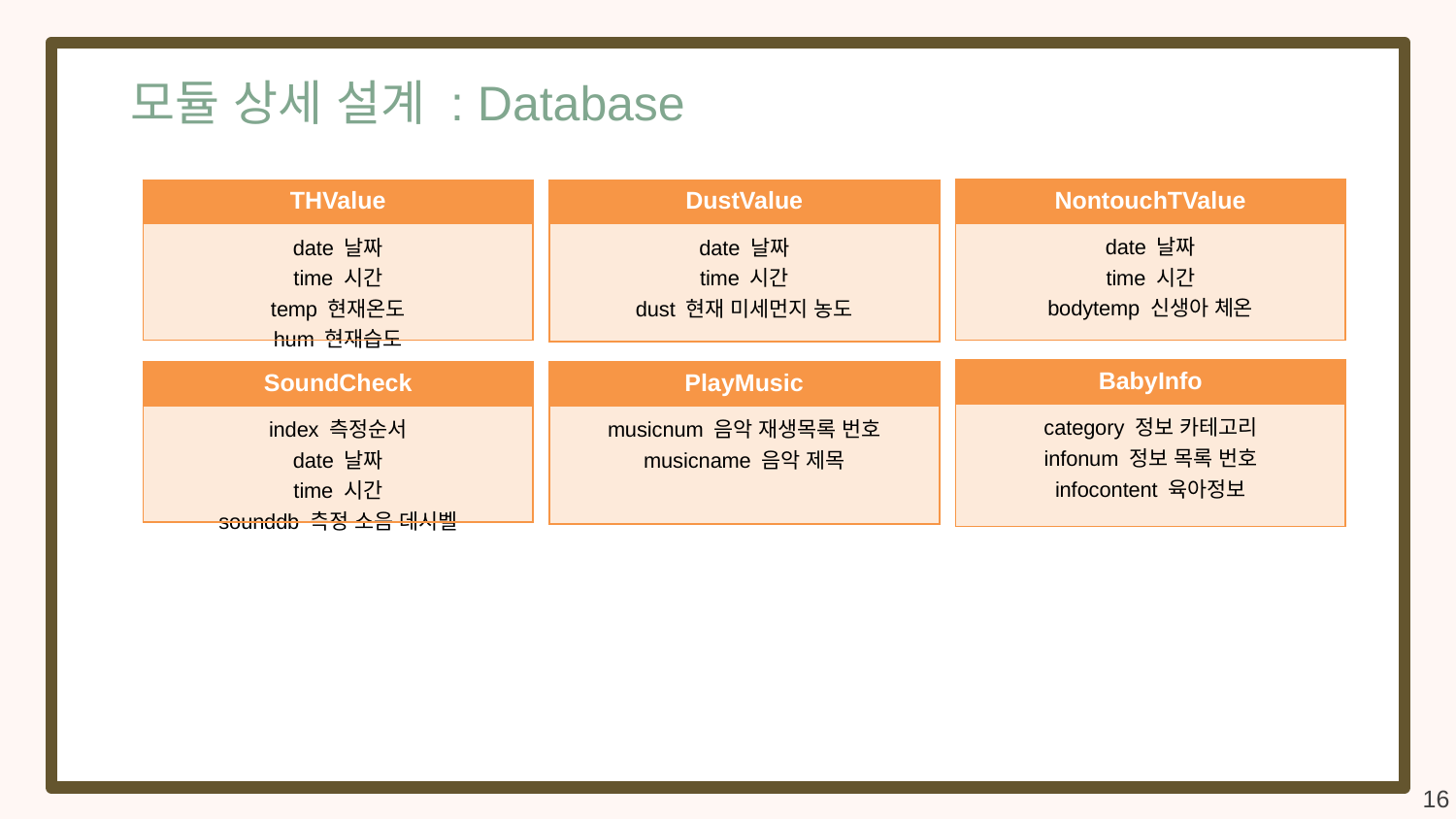

모듈 상세 설계 : Database
| NontouchTValue |
| --- |
| date 날짜 time 시간 bodytemp 신생아 체온 |
| DustValue |
| --- |
| date 날짜 time 시간 dust 현재 미세먼지 농도 |
| THValue |
| --- |
| date 날짜 time 시간 temp 현재온도 hum 현재습도 |
| BabyInfo |
| --- |
| category 정보 카테고리 infonum 정보 목록 번호 infocontent 육아정보 |
| PlayMusic |
| --- |
| musicnum 음악 재생목록 번호 musicname 음악 제목 |
| SoundCheck |
| --- |
| index 측정순서 date 날짜 time 시간 sounddb 측정 소음 데시벨 |
16